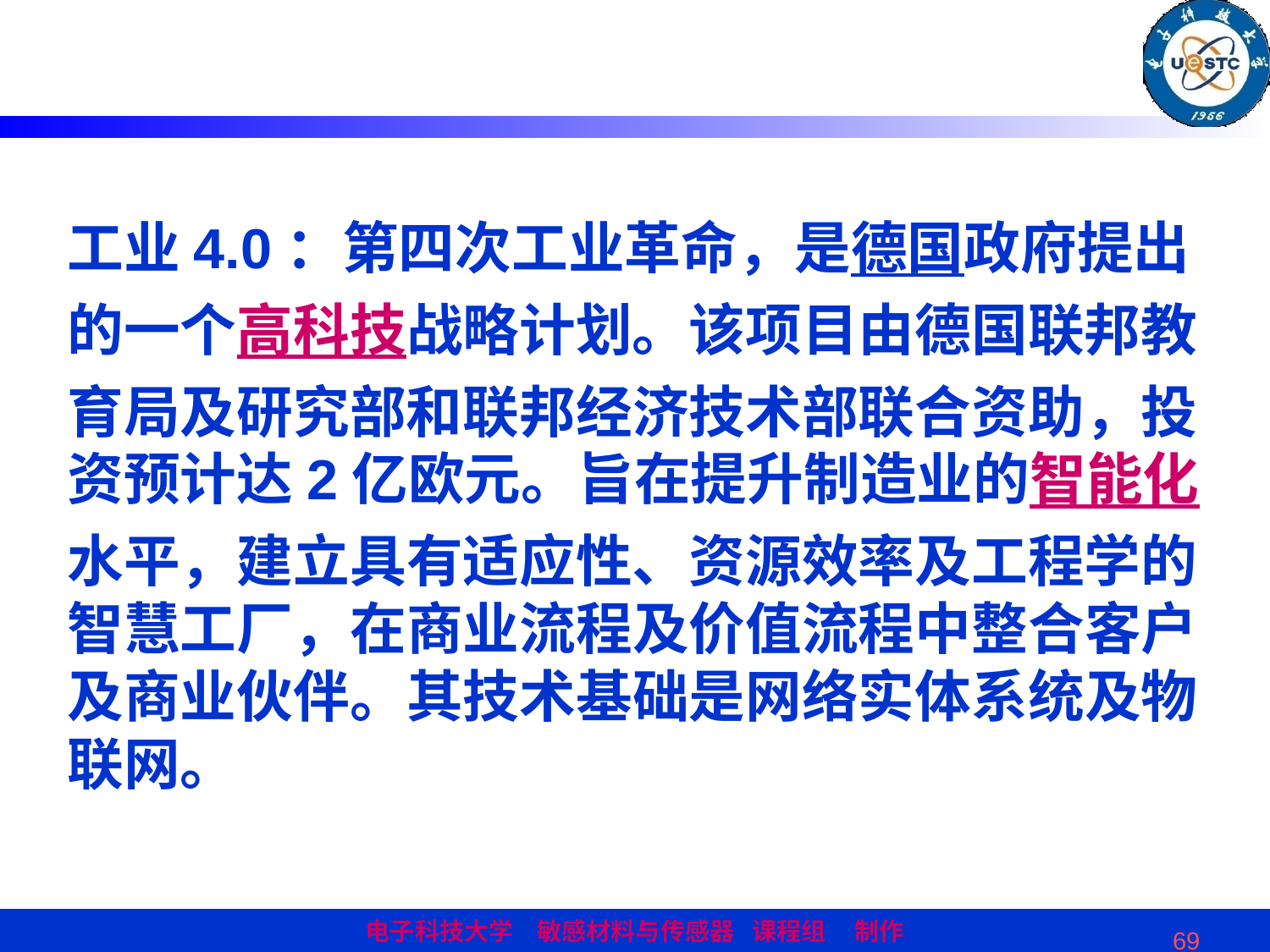

工业4.0：第四次工业革命，是德国政府提出的一个高科技战略计划。该项目由德国联邦教育局及研究部和联邦经济技术部联合资助，投资预计达2亿欧元。旨在提升制造业的智能化水平，建立具有适应性、资源效率及工程学的智慧工厂，在商业流程及价值流程中整合客户及商业伙伴。其技术基础是网络实体系统及物联网。
69